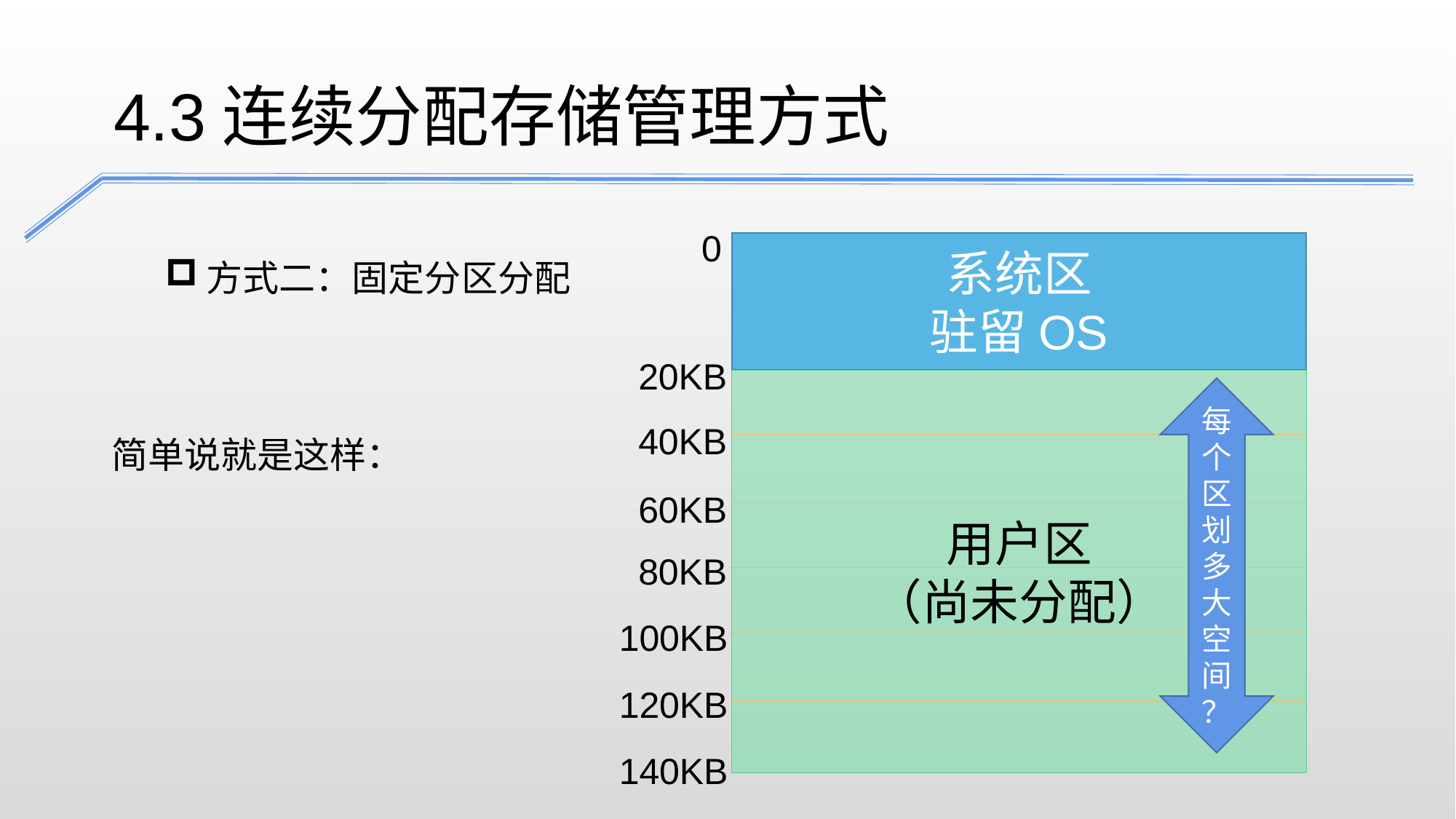

4.3连续分配存储管理方式

0
方式二：固定分区分配
系统区
驻留OS
20KB
用户区
（尚未分配）
每个区划多大空间
？
40KB
简单说就是这样：
60KB
80KB
100KB
120KB
140KB